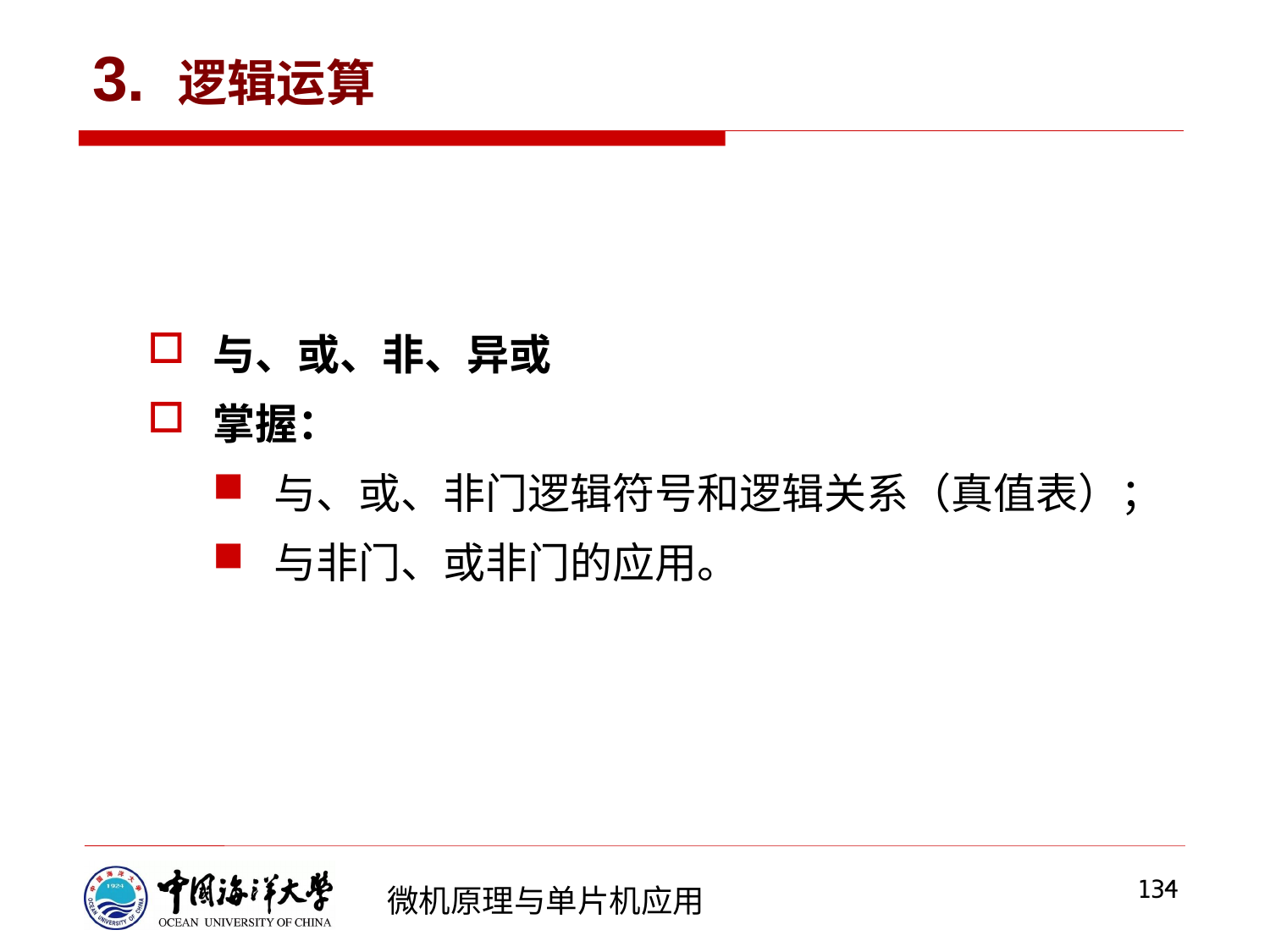

# 3. 逻辑运算
与、或、非、异或
掌握：
与、或、非门逻辑符号和逻辑关系（真值表）；
与非门、或非门的应用。

134